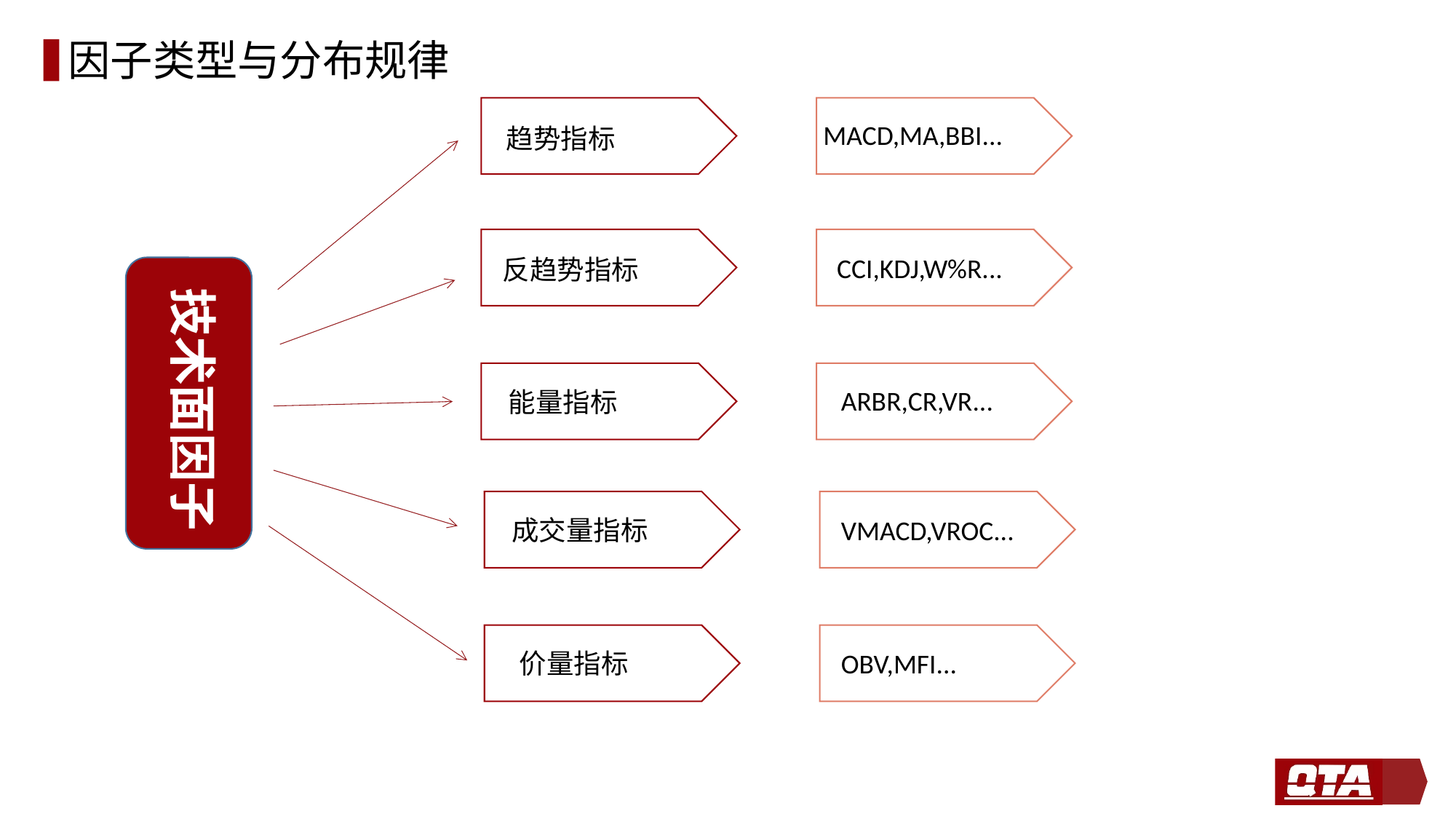

# 因子类型与分布规律

MACD,MA,BBI...
趋势指标

CCI,KDJ,W%R...
反趋势指标

技术面因子
技术面因子

ARBR,CR,VR...
能量指标

成交量指标
VMACD,VROC...

价量指标
OBV,MFI...
42